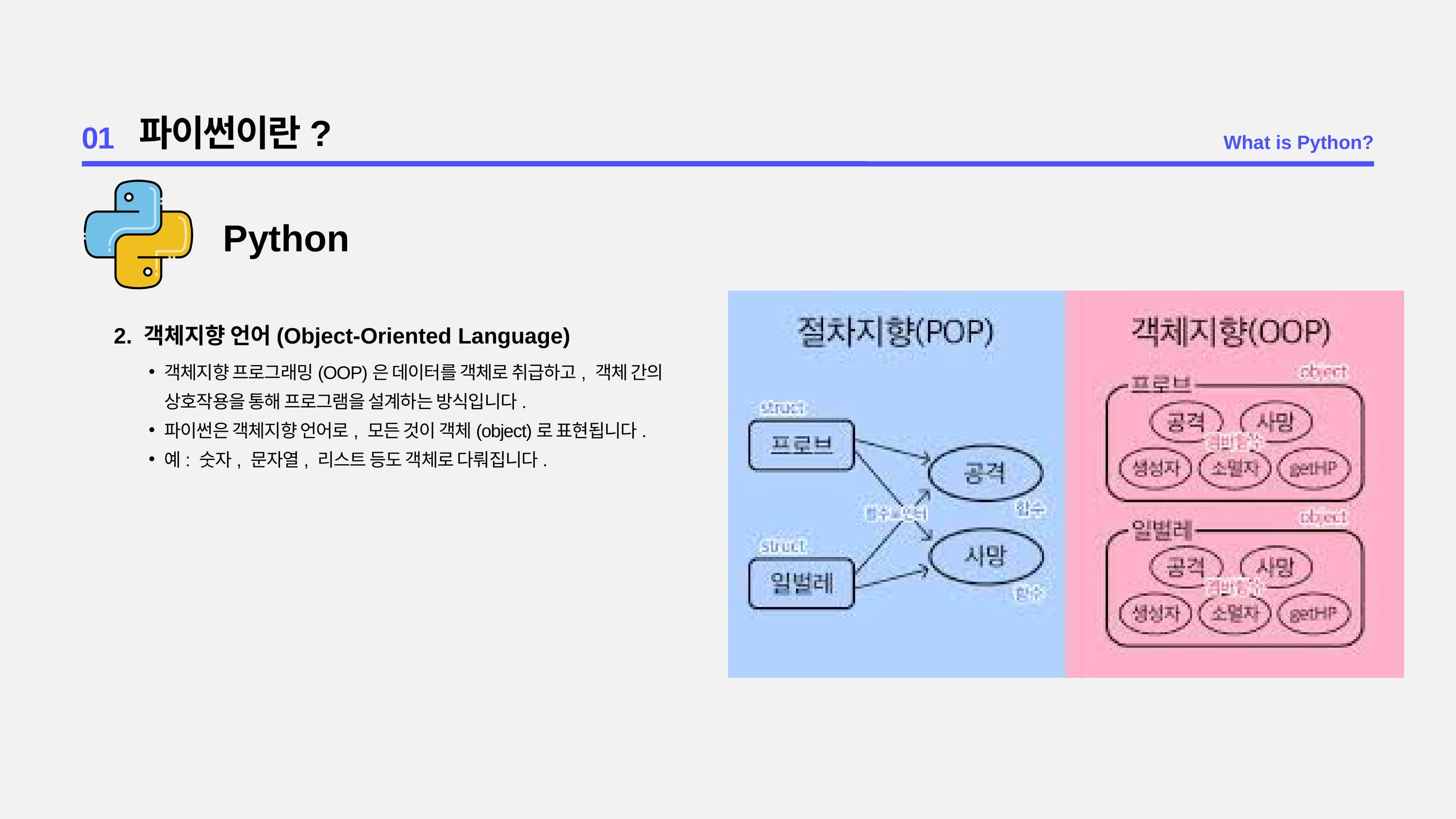

01
파이썬이란?
What is Python?

Python

2. 객체지향 언어(Object-Oriented Language)
객체지향 프로그래밍(OOP)은 데이터를 객체로 취급하고, 객체 간의 상호작용을 통해 프로그램을 설계하는 방식입니다.
파이썬은 객체지향 언어로, 모든 것이 객체(object)로 표현됩니다.
예: 숫자, 문자열, 리스트 등도 객체로 다뤄집니다.